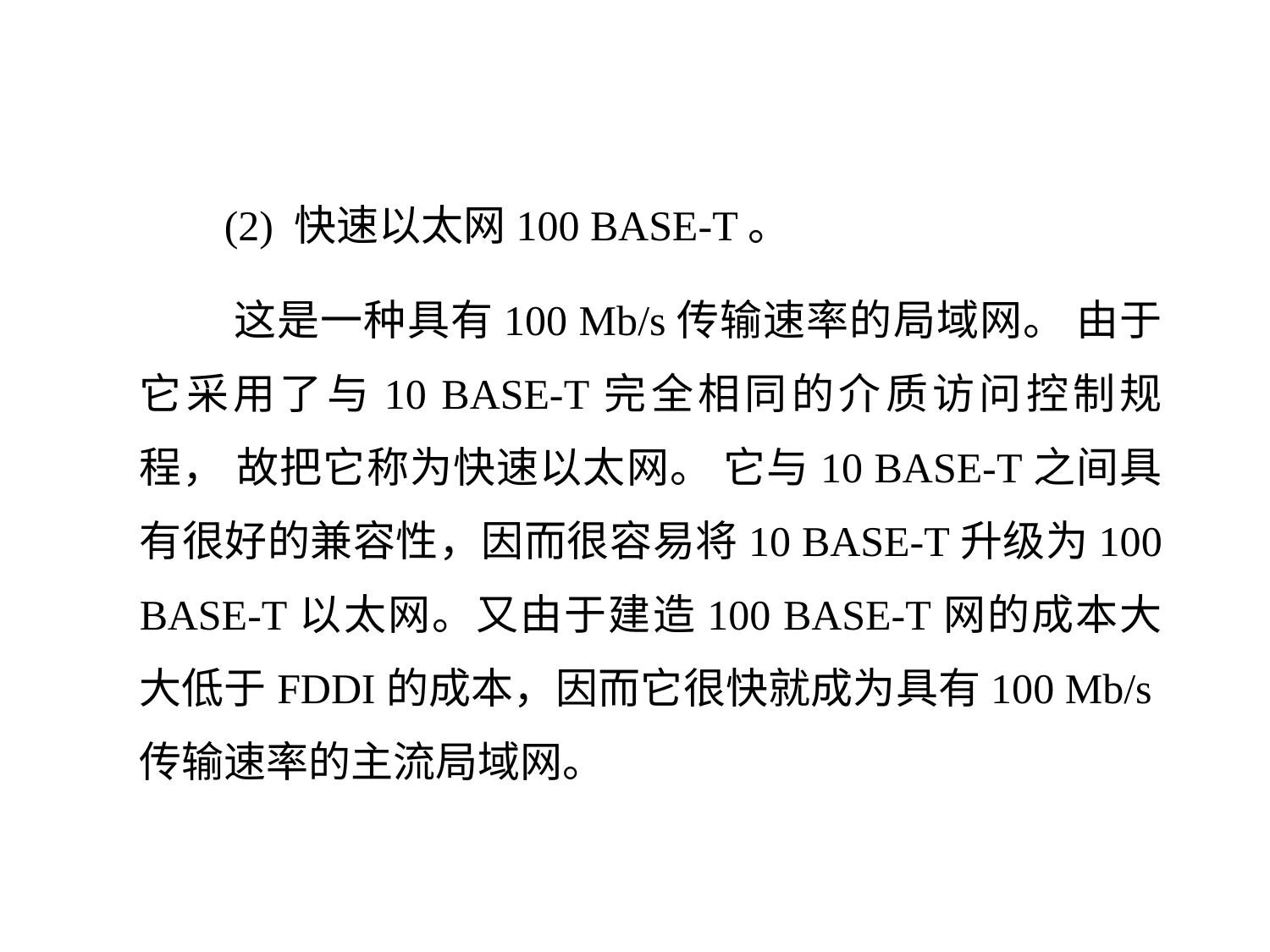

(2) 快速以太网100 BASE-T。
        这是一种具有100 Mb/s传输速率的局域网。 由于它采用了与10 BASE-T完全相同的介质访问控制规程， 故把它称为快速以太网。 它与10 BASE-T之间具有很好的兼容性，因而很容易将10 BASE-T升级为100 BASE-T以太网。又由于建造100 BASE-T网的成本大大低于FDDI的成本，因而它很快就成为具有100 Mb/s传输速率的主流局域网。